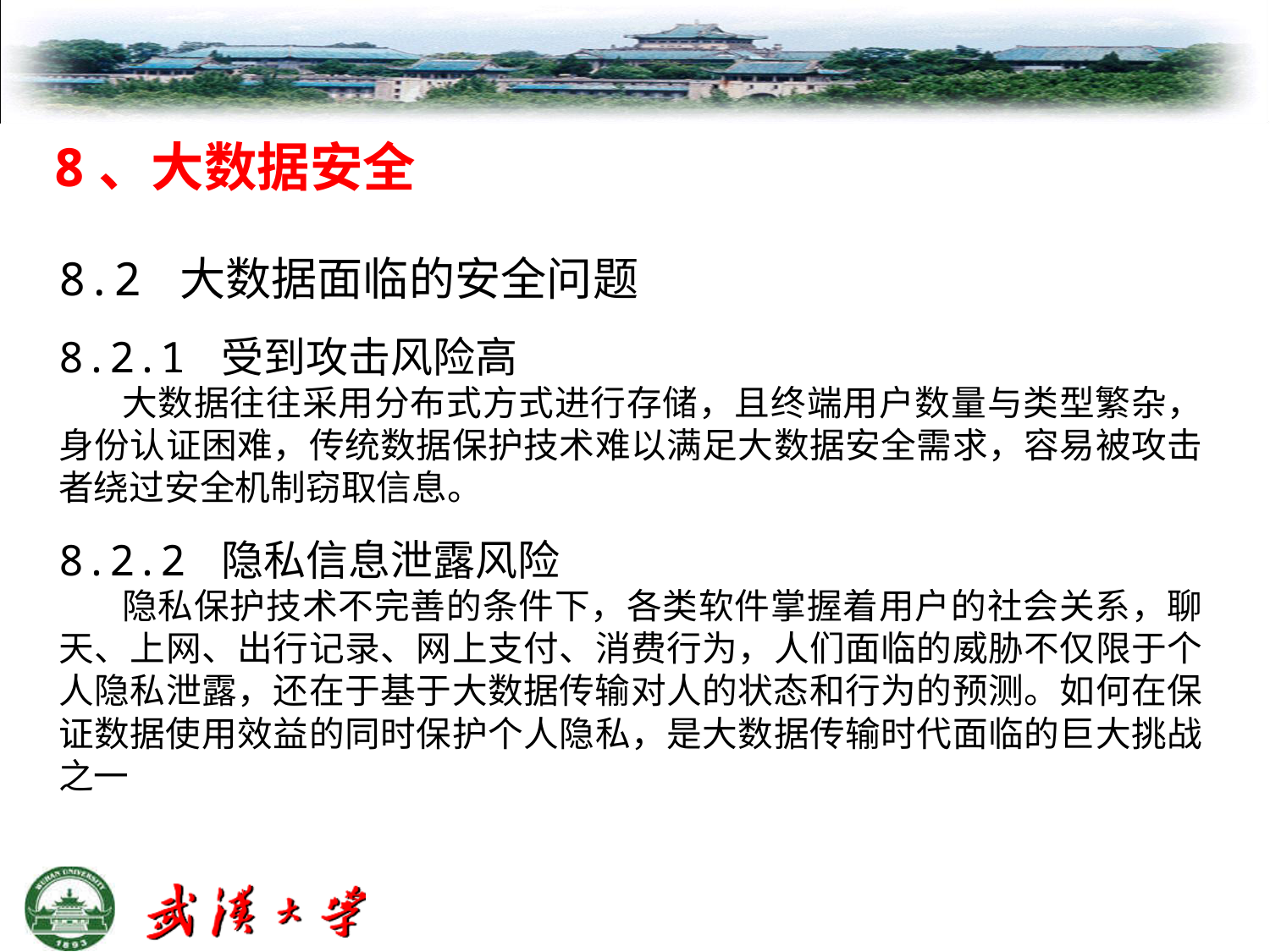

8、大数据安全
8.2 大数据面临的安全问题
8.2.1 受到攻击风险高
大数据往往采用分布式方式进行存储，且终端用户数量与类型繁杂，身份认证困难，传统数据保护技术难以满足大数据安全需求，容易被攻击者绕过安全机制窃取信息。
8.2.2 隐私信息泄露风险
隐私保护技术不完善的条件下，各类软件掌握着用户的社会关系，聊天、上网、出行记录、网上支付、消费行为，人们面临的威胁不仅限于个人隐私泄露，还在于基于大数据传输对人的状态和行为的预测。如何在保证数据使用效益的同时保护个人隐私，是大数据传输时代面临的巨大挑战之一